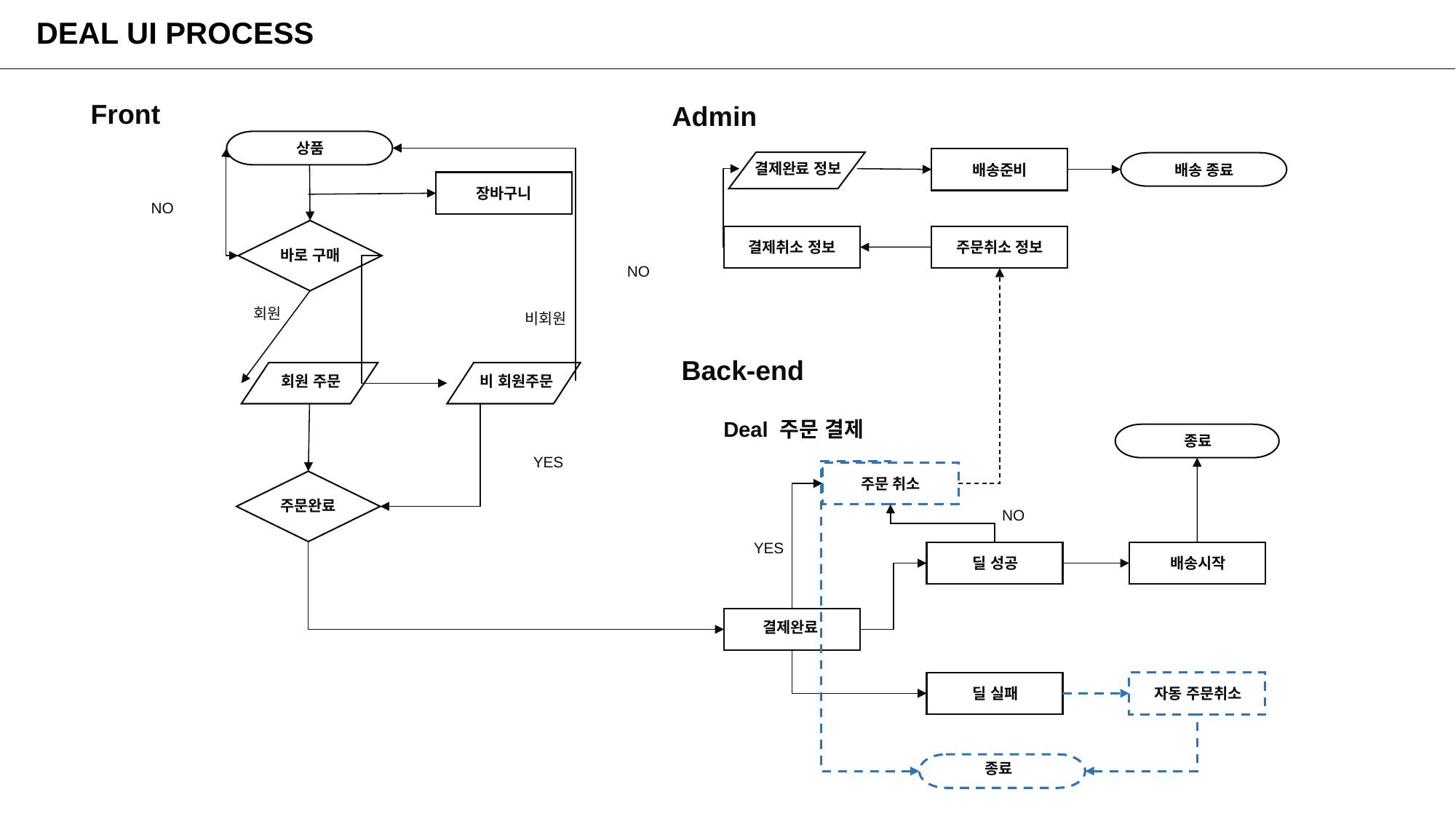

# DEAL UI PROCESS
Front
Admin

상품

결제완료 정보
배송 종료
배송준비

장바구니
NO

결제취소 정보
주문취소 정보
바로 구매
NO
회원
비회원
Back-end

회원 주문
비 회원주문
Deal 주문 결제

종료
YES

주문 취소

주문완료
NO
YES

딜 성공
배송시작

결제완료

딜 실패
자동 주문취소
종료